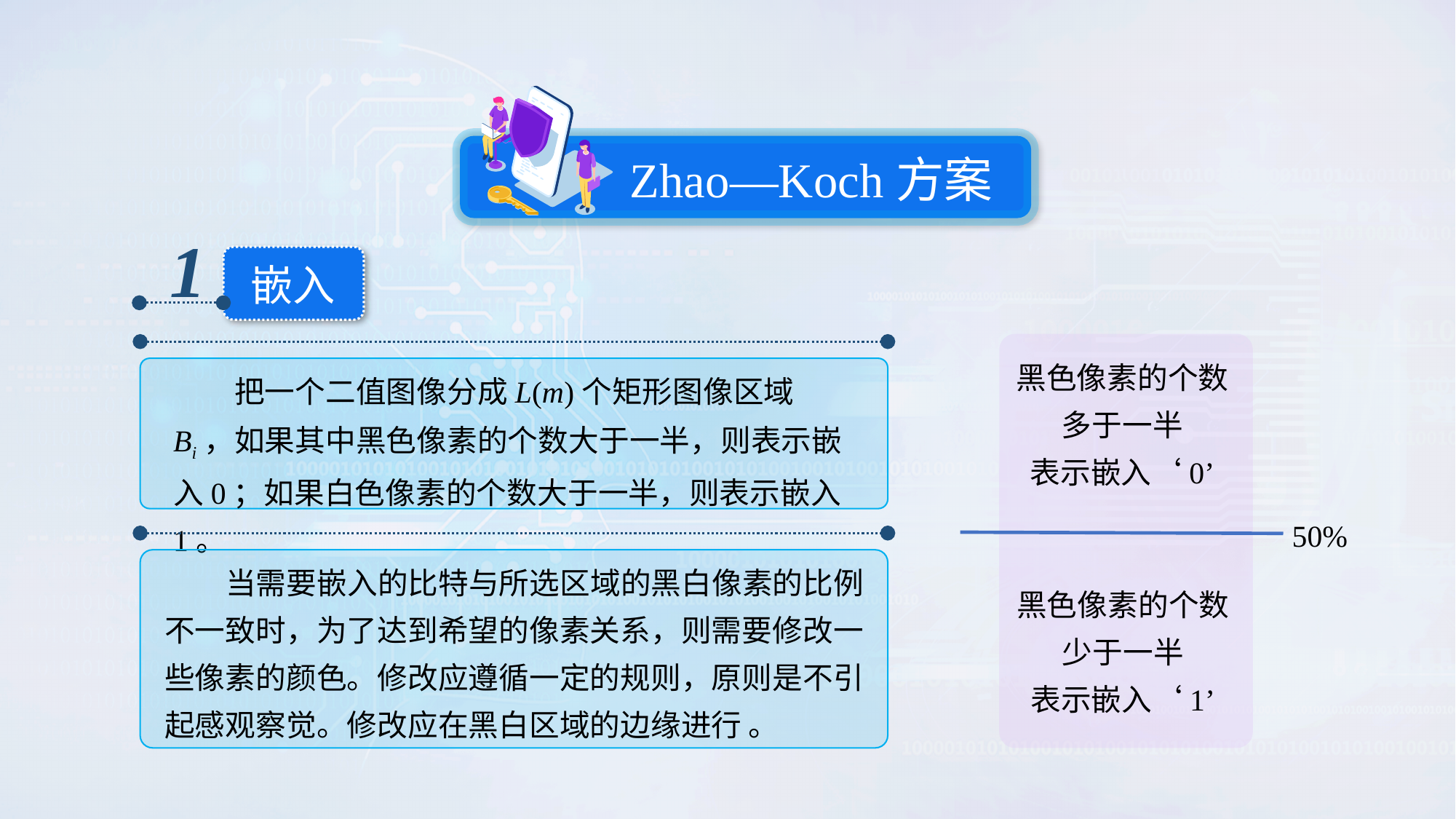

Zhao—Koch方案
1

嵌入

黑色像素的个数
多于一半
表示嵌入‘0’
        把一个二值图像分成L(m)个矩形图像区域Bi，如果其中黑色像素的个数大于一半，则表示嵌入0；如果白色像素的个数大于一半，则表示嵌入1。
50%

        当需要嵌入的比特与所选区域的黑白像素的比例不一致时，为了达到希望的像素关系，则需要修改一些像素的颜色。修改应遵循一定的规则，原则是不引起感观察觉。修改应在黑白区域的边缘进行 。
黑色像素的个数
少于一半
表示嵌入‘1’